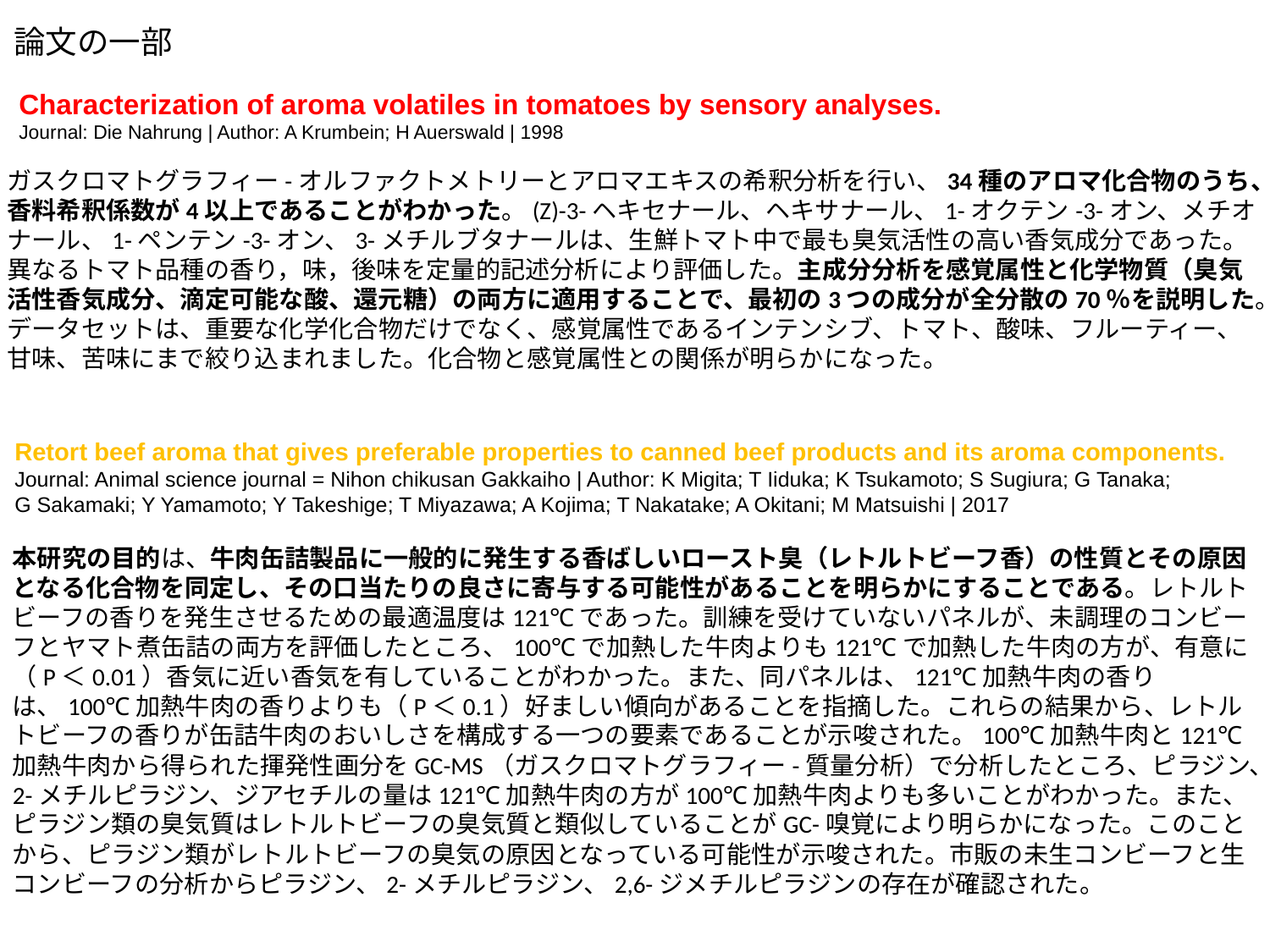

論文の一部
Characterization of aroma volatiles in tomatoes by sensory analyses.
Journal: Die Nahrung | Author: A Krumbein; H Auerswald | 1998
ガスクロマトグラフィー-オルファクトメトリーとアロマエキスの希釈分析を行い、34種のアロマ化合物のうち、香料希釈係数が4以上であることがわかった。(Z)-3-ヘキセナール、ヘキサナール、1-オクテン-3-オン、メチオナール、1-ペンテン-3-オン、3-メチルブタナールは、生鮮トマト中で最も臭気活性の高い香気成分であった。異なるトマト品種の香り，味，後味を定量的記述分析により評価した。主成分分析を感覚属性と化学物質（臭気活性香気成分、滴定可能な酸、還元糖）の両方に適用することで、最初の3つの成分が全分散の70％を説明した。データセットは、重要な化学化合物だけでなく、感覚属性であるインテンシブ、トマト、酸味、フルーティー、甘味、苦味にまで絞り込まれました。化合物と感覚属性との関係が明らかになった。
Retort beef aroma that gives preferable properties to canned beef products and its aroma components.
Journal: Animal science journal = Nihon chikusan Gakkaiho | Author: K Migita; T Iiduka; K Tsukamoto; S Sugiura; G Tanaka;
G Sakamaki; Y Yamamoto; Y Takeshige; T Miyazawa; A Kojima; T Nakatake; A Okitani; M Matsuishi | 2017
本研究の目的は、牛肉缶詰製品に一般的に発生する香ばしいロースト臭（レトルトビーフ香）の性質とその原因となる化合物を同定し、その口当たりの良さに寄与する可能性があることを明らかにすることである。レトルトビーフの香りを発生させるための最適温度は121℃であった。訓練を受けていないパネルが、未調理のコンビーフとヤマト煮缶詰の両方を評価したところ、100℃で加熱した牛肉よりも121℃で加熱した牛肉の方が、有意に（P＜0.01）香気に近い香気を有していることがわかった。また、同パネルは、121℃加熱牛肉の香りは、100℃加熱牛肉の香りよりも（P＜0.1）好ましい傾向があることを指摘した。これらの結果から、レトルトビーフの香りが缶詰牛肉のおいしさを構成する一つの要素であることが示唆された。100℃加熱牛肉と121℃加熱牛肉から得られた揮発性画分をGC-MS（ガスクロマトグラフィー-質量分析）で分析したところ、ピラジン、2-メチルピラジン、ジアセチルの量は121℃加熱牛肉の方が100℃加熱牛肉よりも多いことがわかった。また、ピラジン類の臭気質はレトルトビーフの臭気質と類似していることがGC-嗅覚により明らかになった。このことから、ピラジン類がレトルトビーフの臭気の原因となっている可能性が示唆された。市販の未生コンビーフと生コンビーフの分析からピラジン、2-メチルピラジン、2,6-ジメチルピラジンの存在が確認された。